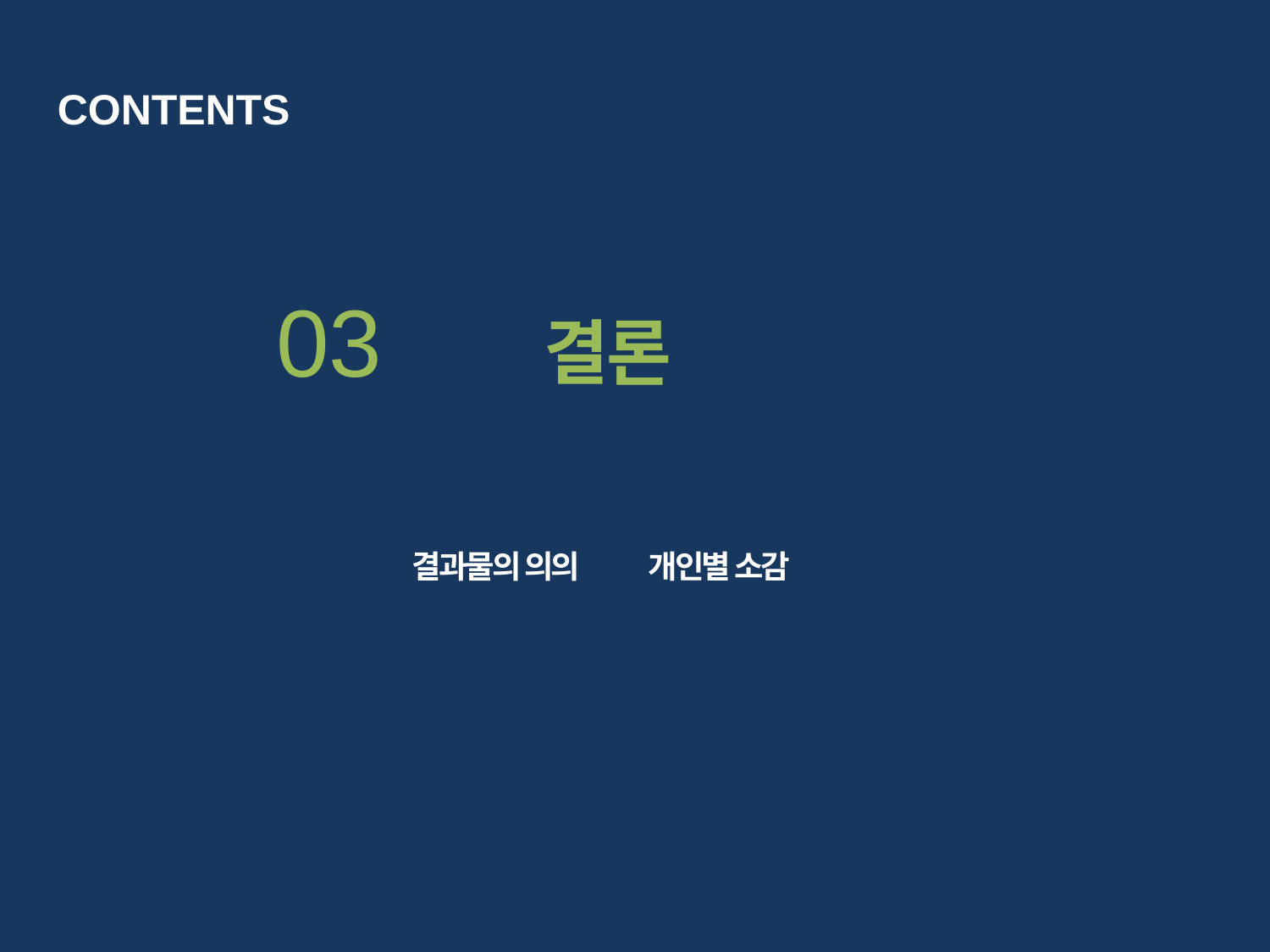

CONTENTS

03
결론
결과물의 의의
개인별 소감